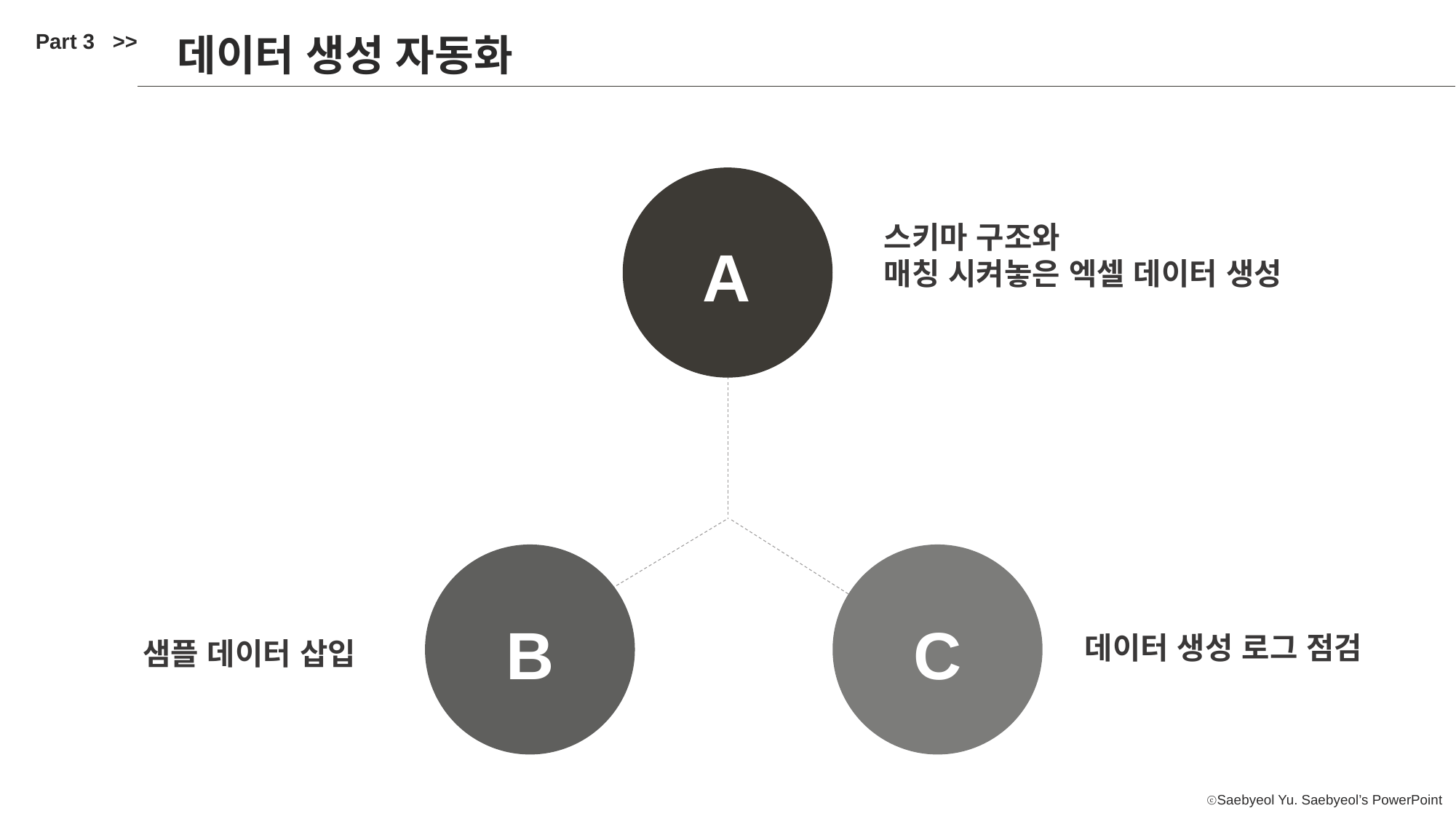

Part 3   >>
데이터 생성 자동화

스키마 구조와
매칭 시켜놓은 엑셀 데이터 생성
A

B
C
데이터 생성 로그 점검
샘플 데이터 삽입